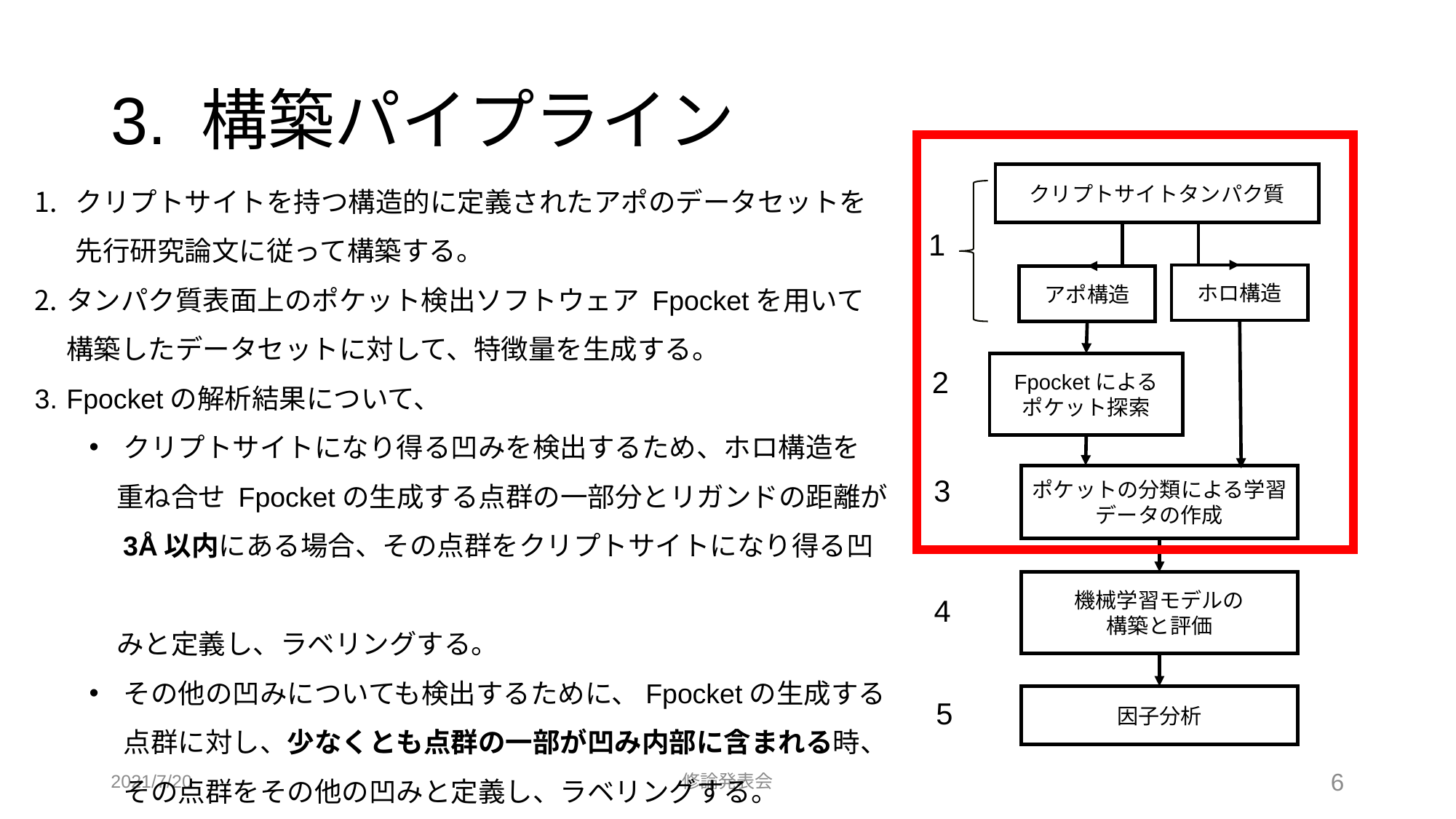

# 3. 構築パイプライン

クリプトサイトを持つ構造的に定義されたアポのデータセットを先行研究論文に従って構築する。
タンパク質表面上のポケット検出ソフトウェア Fpocketを用いて構築したデータセットに対して、特徴量を生成する。
Fpocketの解析結果について、
クリプトサイトになり得る凹みを検出するため、ホロ構造を
　重ね合せ Fpocketの生成する点群の一部分とリガンドの距離が
　3Å以内にある場合、その点群をクリプトサイトになり得る凹
　みと定義し、ラベリングする。
その他の凹みについても検出するために、Fpocketの生成する点群に対し、少なくとも点群の一部が凹み内部に含まれる時、その点群をその他の凹みと定義し、ラベリングする。
クリプトサイトタンパク質
ホロ構造
アポ構造
Fpocketによる
ポケット探索
ポケットの分類による学習データの作成
機械学習モデルの
構築と評価
因子分析

1
2
3
4
5
2021/7/20
修論発表会
6